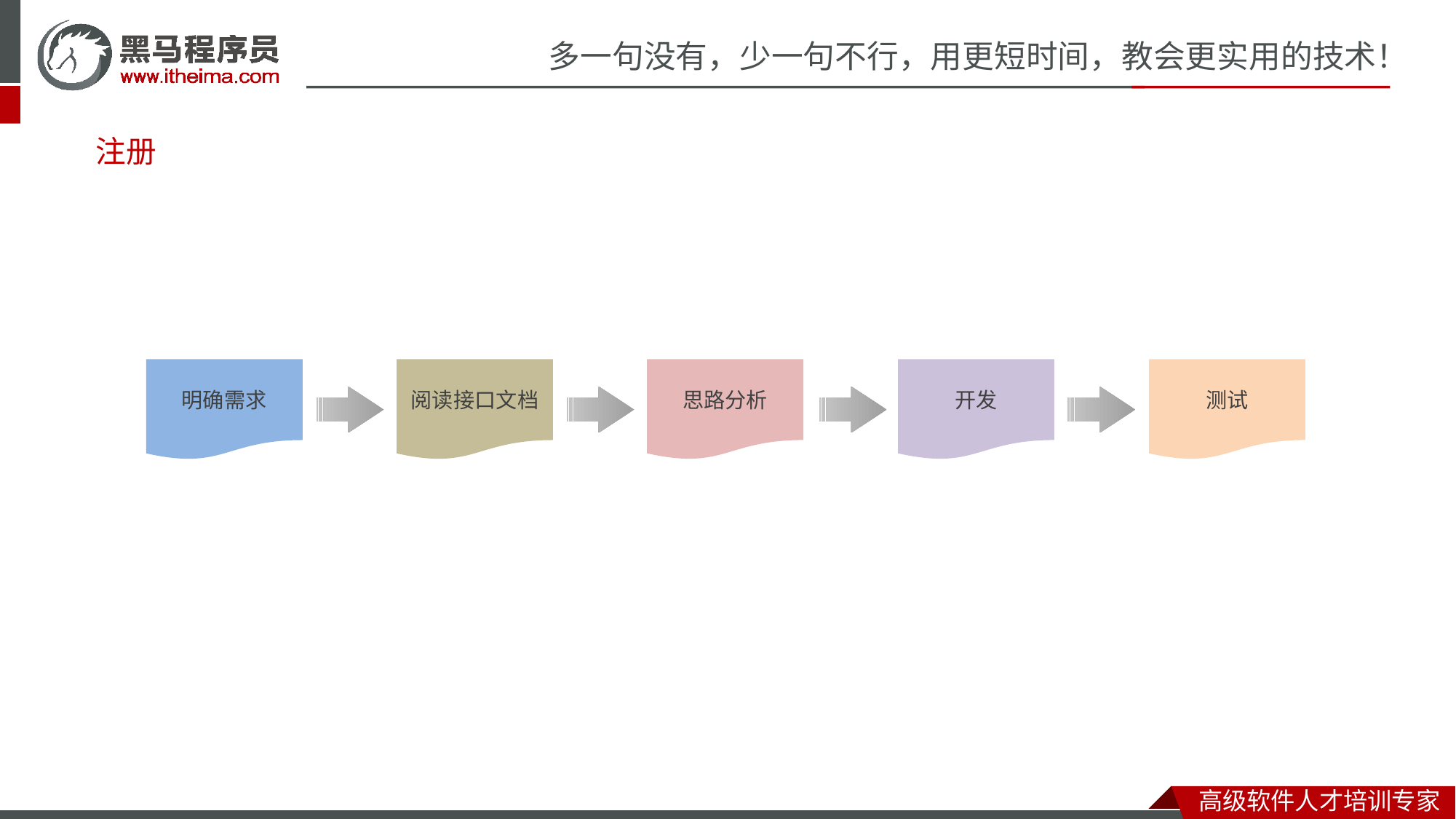

# 注册
测试
开发
思路分析
阅读接口文档
明确需求